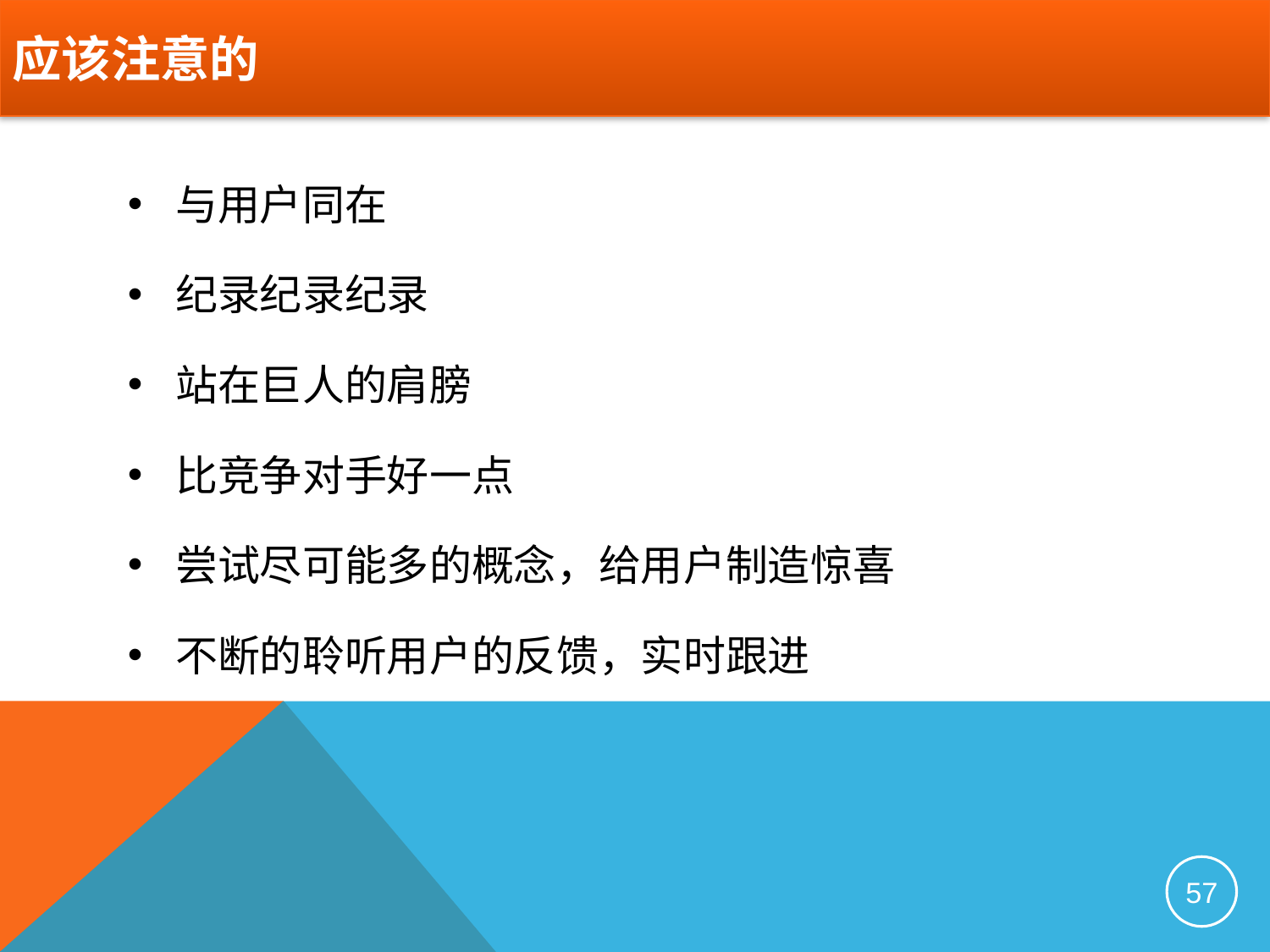

应该注意的
与用户同在
纪录纪录纪录
站在巨人的肩膀
比竞争对手好一点
尝试尽可能多的概念，给用户制造惊喜
不断的聆听用户的反馈，实时跟进

57